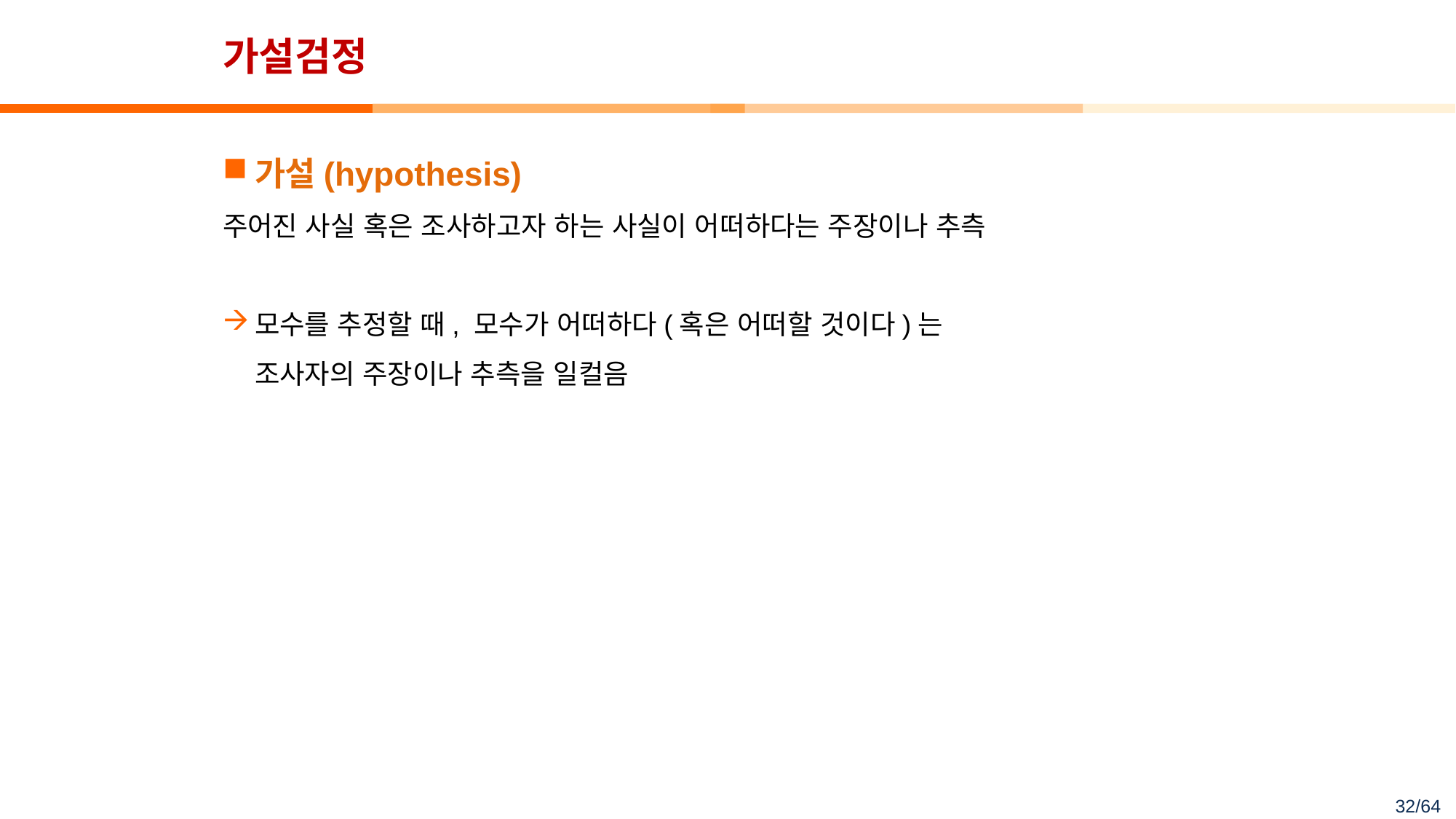

# 가설검정
가설(hypothesis)
주어진 사실 혹은 조사하고자 하는 사실이 어떠하다는 주장이나 추측

모수를 추정할 때, 모수가 어떠하다(혹은 어떠할 것이다)는
조사자의 주장이나 추측을 일컬음